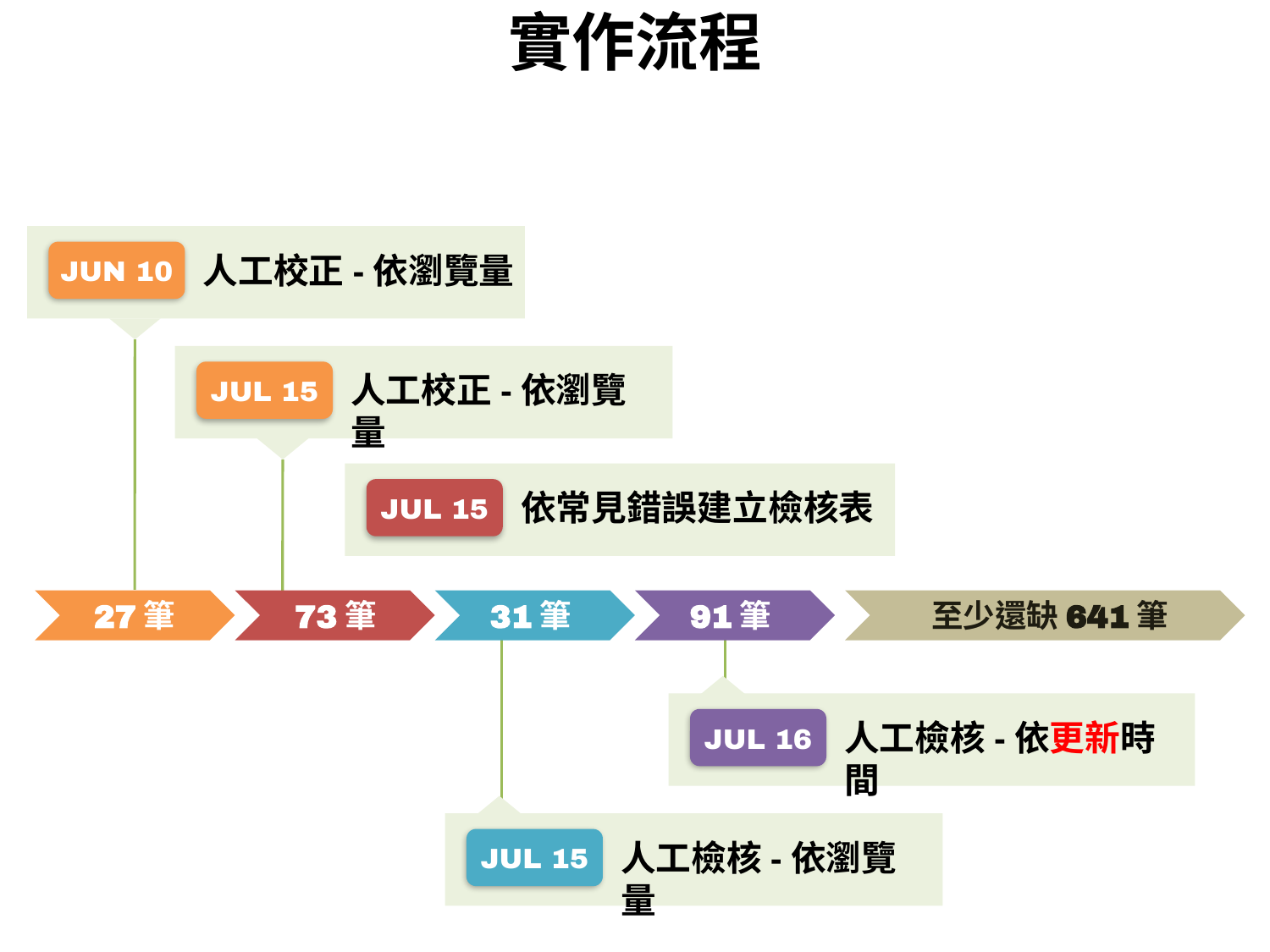

實作流程

JUN 10
人工校正-依瀏覽量

JUL 15
人工校正-依瀏覽量

JUL 15
依常見錯誤建立檢核表
27筆
73筆
31筆
91筆
至少還缺641筆

JUL 16
人工檢核-依更新時間

JUL 15
人工檢核-依瀏覽量